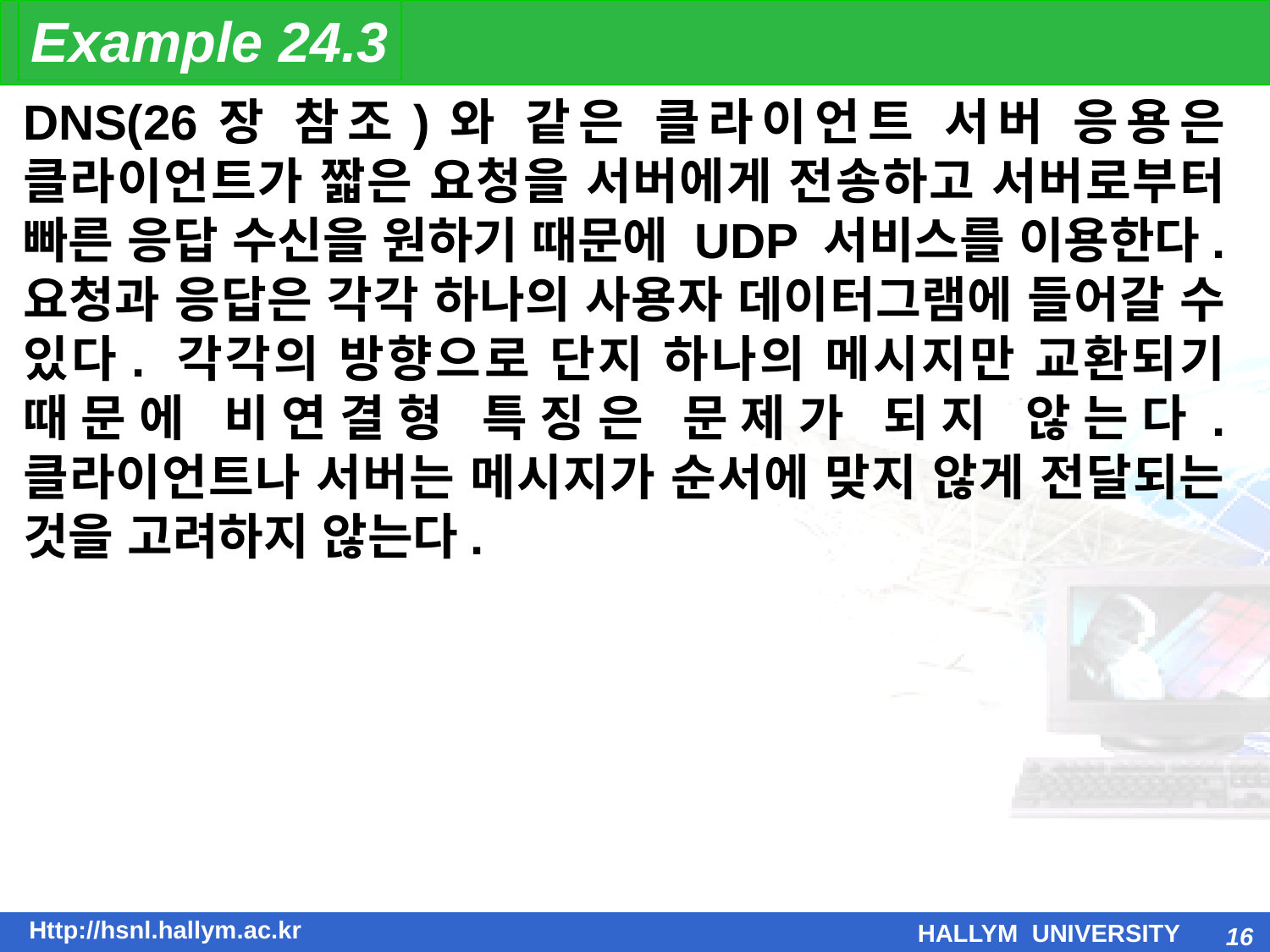

Example 24.3
DNS(26장 참조)와 같은 클라이언트 서버 응용은 클라이언트가 짧은 요청을 서버에게 전송하고 서버로부터 빠른 응답 수신을 원하기 때문에 UDP 서비스를 이용한다. 요청과 응답은 각각 하나의 사용자 데이터그램에 들어갈 수 있다. 각각의 방향으로 단지 하나의 메시지만 교환되기 때문에 비연결형 특징은 문제가 되지 않는다. 클라이언트나 서버는 메시지가 순서에 맞지 않게 전달되는 것을 고려하지 않는다.
16